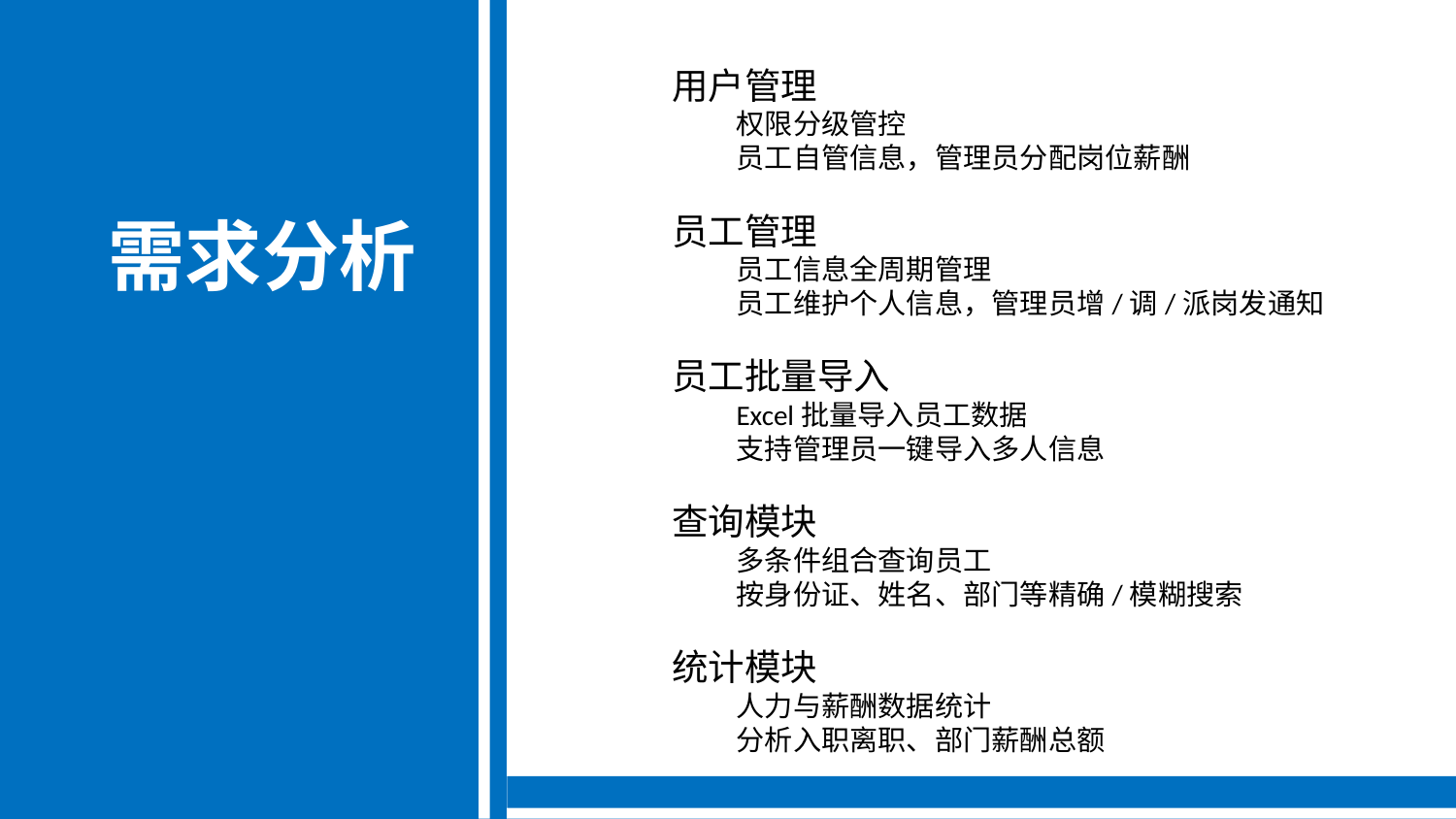

​​用户管理​​
权限分级管控
员工自管信息，管理员分配岗位薪酬

​​员工管理​​
员工信息全周期管理
员工维护个人信息，管理员增/调/派岗发通知

​​员工批量导入​​
Excel批量导入员工数据
支持管理员一键导入多人信息

​​查询模块​​
多条件组合查询员工
按身份证、姓名、部门等精确/模糊搜索

​​统计模块​​
人力与薪酬数据统计
分析入职离职、部门薪酬总额
需求分析